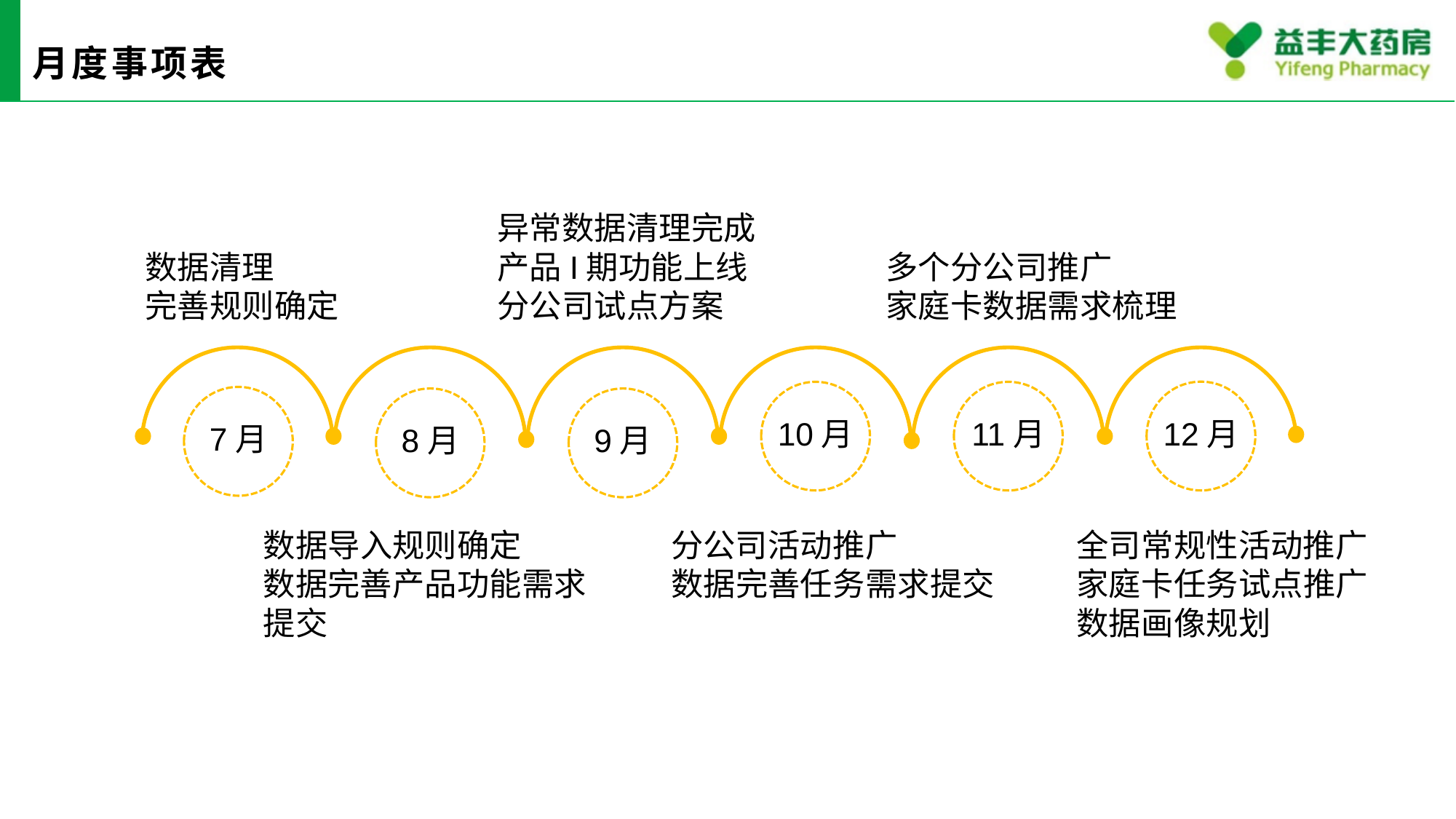

# 月度事项表
异常数据清理完成
产品I期功能上线
分公司试点方案
数据清理
完善规则确定
多个分公司推广
家庭卡数据需求梳理

10月
11月
12月
7月
8月
9月
数据导入规则确定
数据完善产品功能需求提交
分公司活动推广
数据完善任务需求提交
全司常规性活动推广
家庭卡任务试点推广
数据画像规划